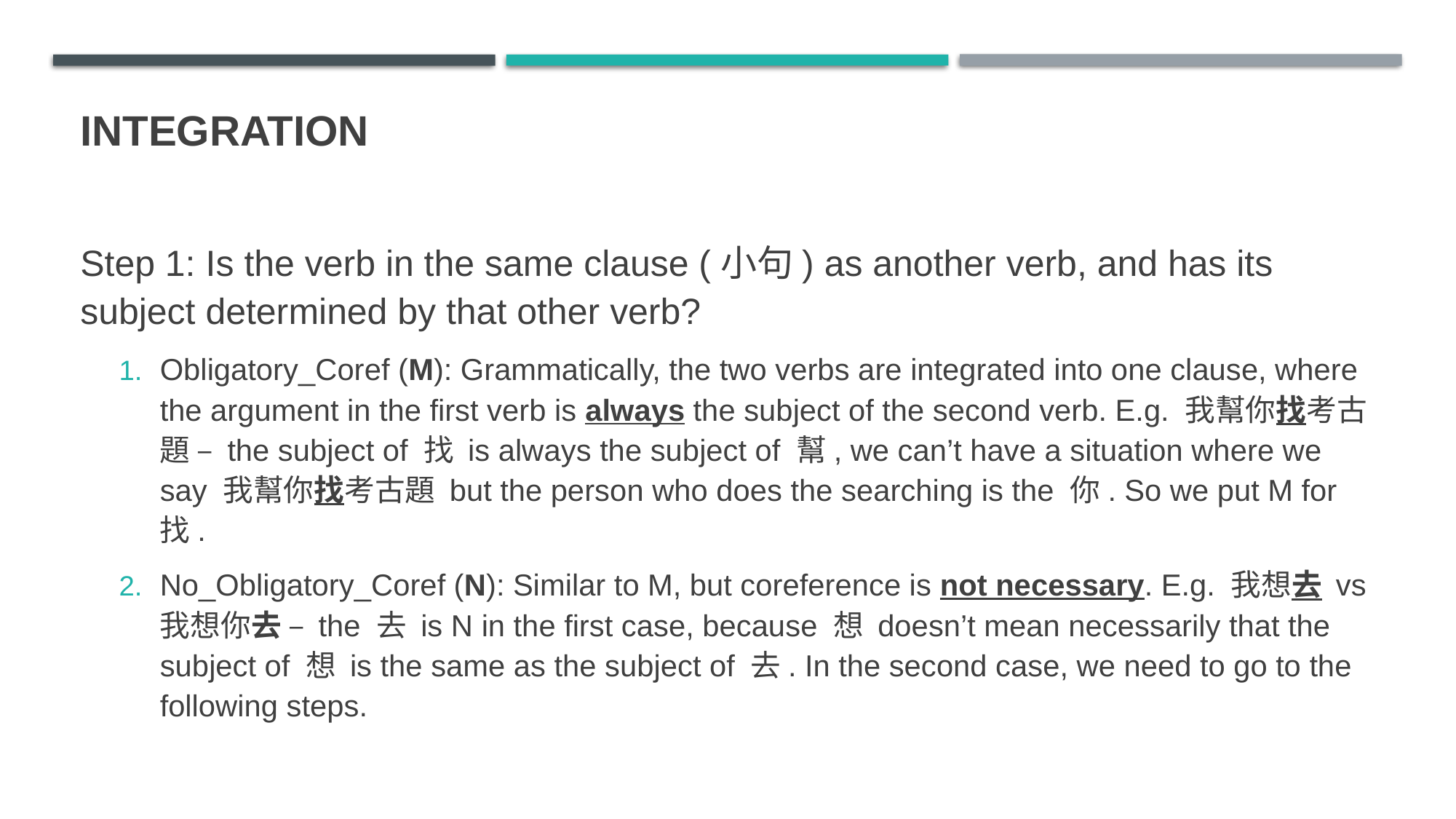

# Integration
Step 1: Is the verb in the same clause (小句) as another verb, and has its subject determined by that other verb?
Obligatory_Coref (M): Grammatically, the two verbs are integrated into one clause, where the argument in the first verb is always the subject of the second verb. E.g. 我幫你找考古題 – the subject of 找 is always the subject of 幫, we can’t have a situation where we say 我幫你找考古題 but the person who does the searching is the 你. So we put M for 找.
No_Obligatory_Coref (N): Similar to M, but coreference is not necessary. E.g. 我想去 vs 我想你去 – the 去 is N in the first case, because 想 doesn’t mean necessarily that the subject of 想 is the same as the subject of 去. In the second case, we need to go to the following steps.